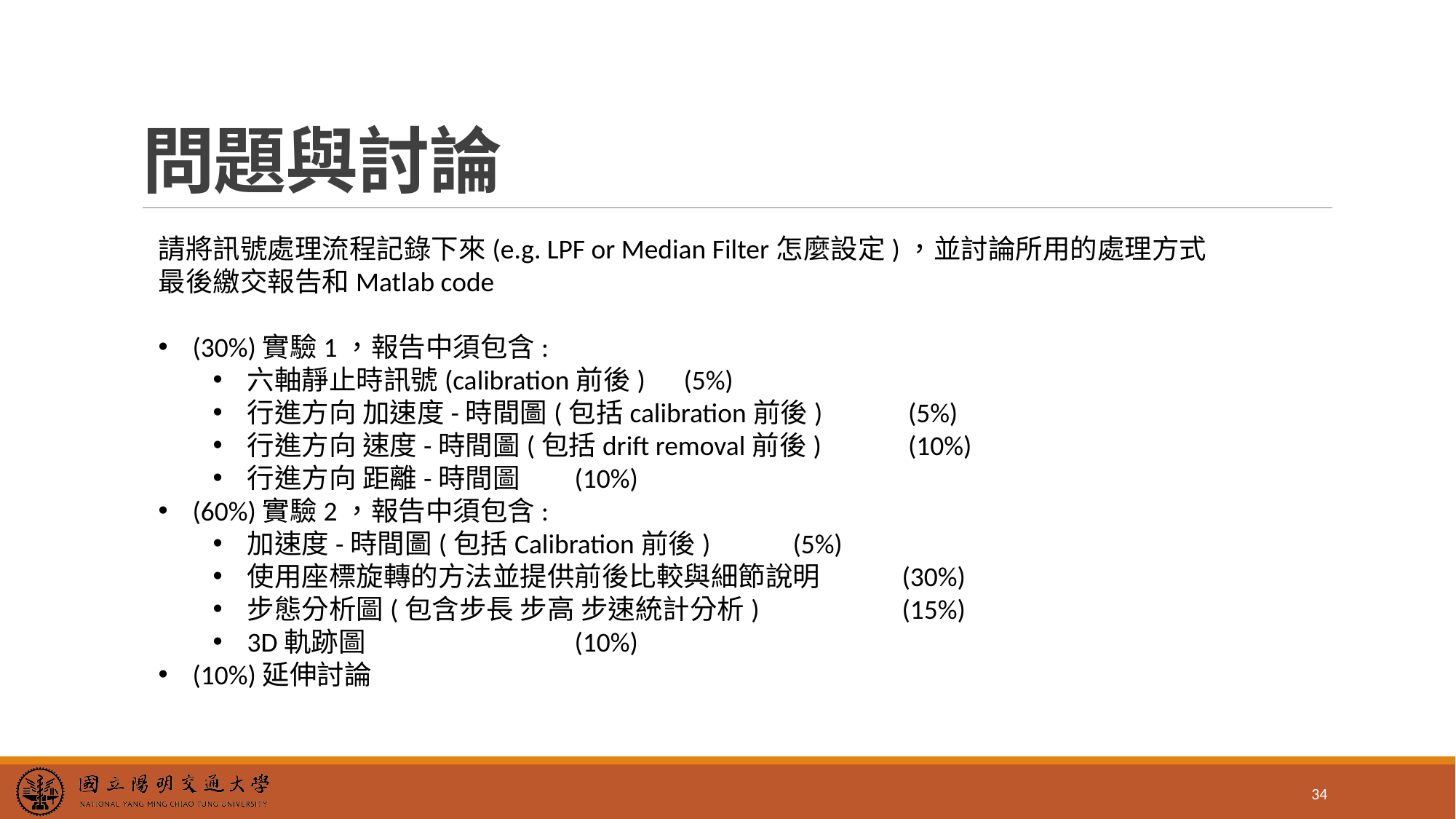

# 問題與討論
請將訊號處理流程記錄下來(e.g. LPF or Median Filter怎麼設定)，並討論所用的處理方式
最後繳交報告和Matlab code

(30%)實驗1，報告中須包含:
六軸靜止時訊號(calibration前後)	(5%)
行進方向 加速度-時間圖(包括calibration前後)	 (5%)
行進方向 速度-時間圖(包括drift removal前後)	 (10%)
行進方向 距離-時間圖	(10%)
(60%)實驗2，報告中須包含:
加速度-時間圖(包括Calibration前後)	(5%)
使用座標旋轉的方法並提供前後比較與細節說明	(30%)
步態分析圖(包含步長 步高 步速統計分析)		(15%)
3D軌跡圖		(10%)
(10%)延伸討論
34